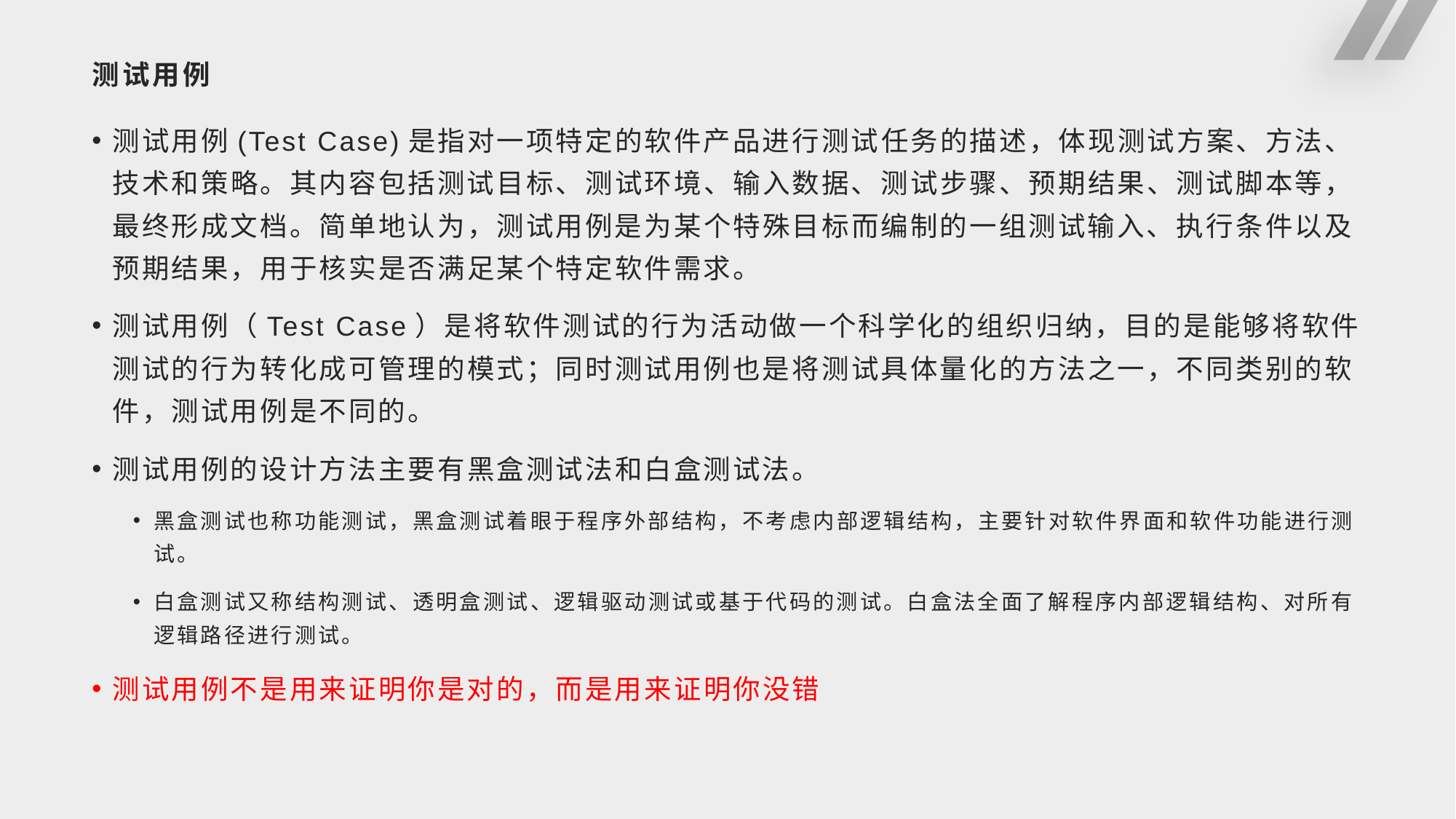

# 测试用例
测试用例(Test Case)是指对一项特定的软件产品进行测试任务的描述，体现测试方案、方法、技术和策略。其内容包括测试目标、测试环境、输入数据、测试步骤、预期结果、测试脚本等，最终形成文档。简单地认为，测试用例是为某个特殊目标而编制的一组测试输入、执行条件以及预期结果，用于核实是否满足某个特定软件需求。
测试用例（Test Case）是将软件测试的行为活动做一个科学化的组织归纳，目的是能够将软件测试的行为转化成可管理的模式；同时测试用例也是将测试具体量化的方法之一，不同类别的软件，测试用例是不同的。
测试用例的设计方法主要有黑盒测试法和白盒测试法。
黑盒测试也称功能测试，黑盒测试着眼于程序外部结构，不考虑内部逻辑结构，主要针对软件界面和软件功能进行测试。
白盒测试又称结构测试、透明盒测试、逻辑驱动测试或基于代码的测试。白盒法全面了解程序内部逻辑结构、对所有逻辑路径进行测试。
测试用例不是用来证明你是对的，而是用来证明你没错